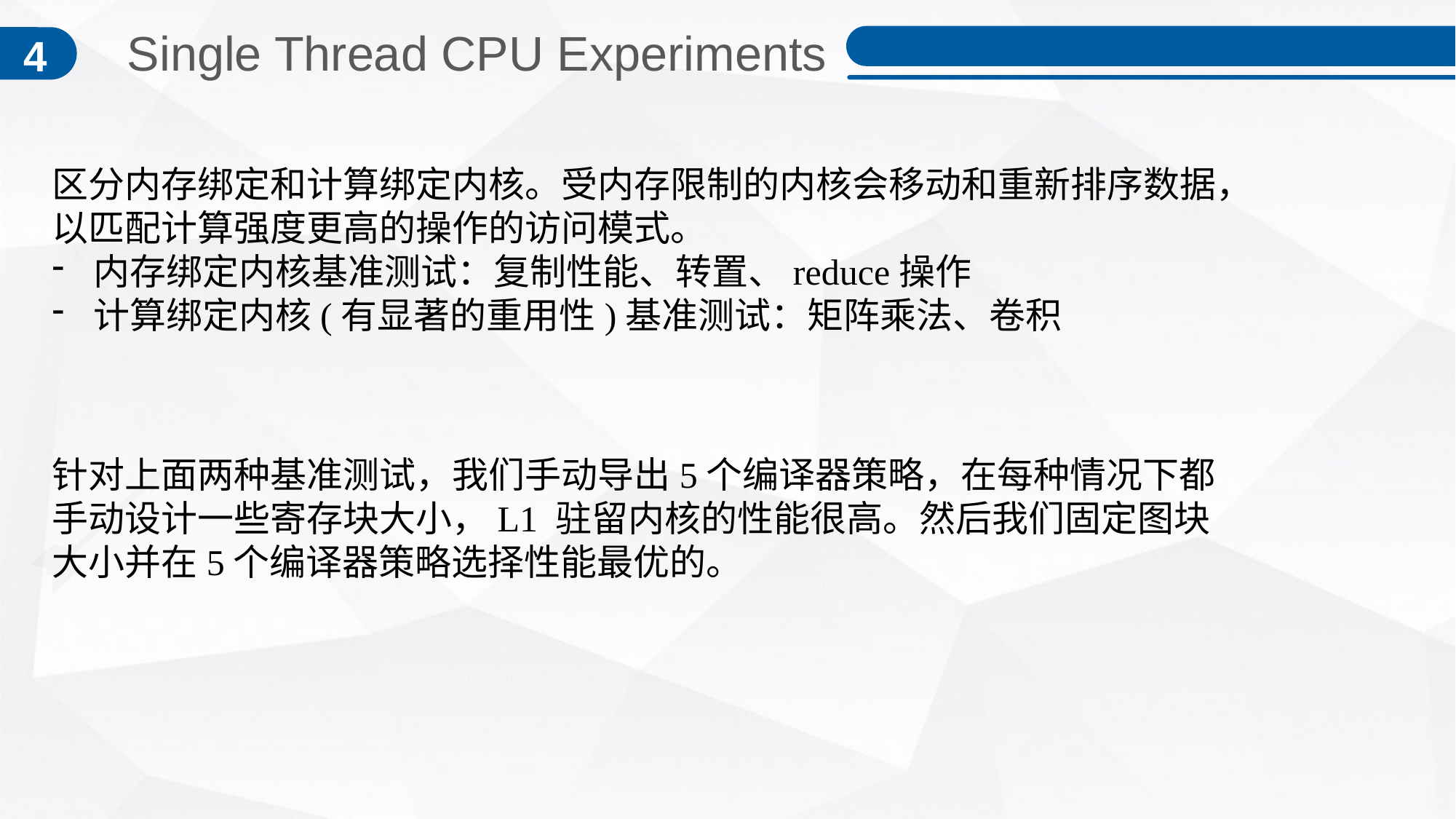

Single Thread CPU Experiments
4

区分内存绑定和计算绑定内核。受内存限制的内核会移动和重新排序数据，以匹配计算强度更高的操作的访问模式。
内存绑定内核基准测试：复制性能、转置、reduce操作
计算绑定内核(有显著的重用性)基准测试：矩阵乘法、卷积
针对上面两种基准测试，我们手动导出5个编译器策略，在每种情况下都手动设计一些寄存块大小，L1 驻留内核的性能很高。然后我们固定图块大小并在5个编译器策略选择性能最优的。